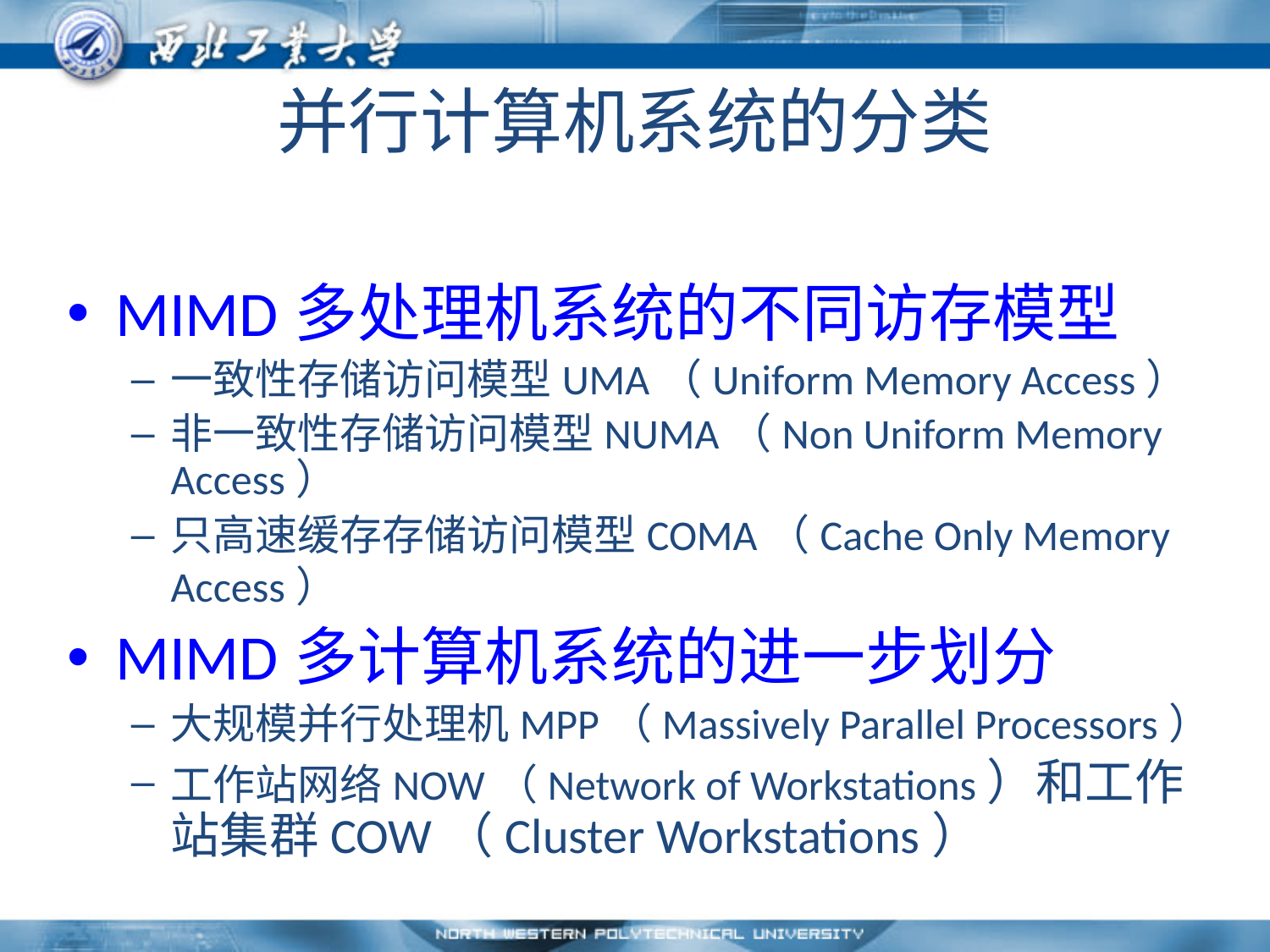

# 并行计算机系统的分类
MIMD多处理机系统的不同访存模型
一致性存储访问模型UMA（Uniform Memory Access）
非一致性存储访问模型NUMA（Non Uniform Memory Access）
只高速缓存存储访问模型COMA（Cache Only Memory Access）
MIMD多计算机系统的进一步划分
大规模并行处理机MPP（Massively Parallel Processors）
工作站网络NOW（Network of Workstations）和工作站集群COW（Cluster Workstations）